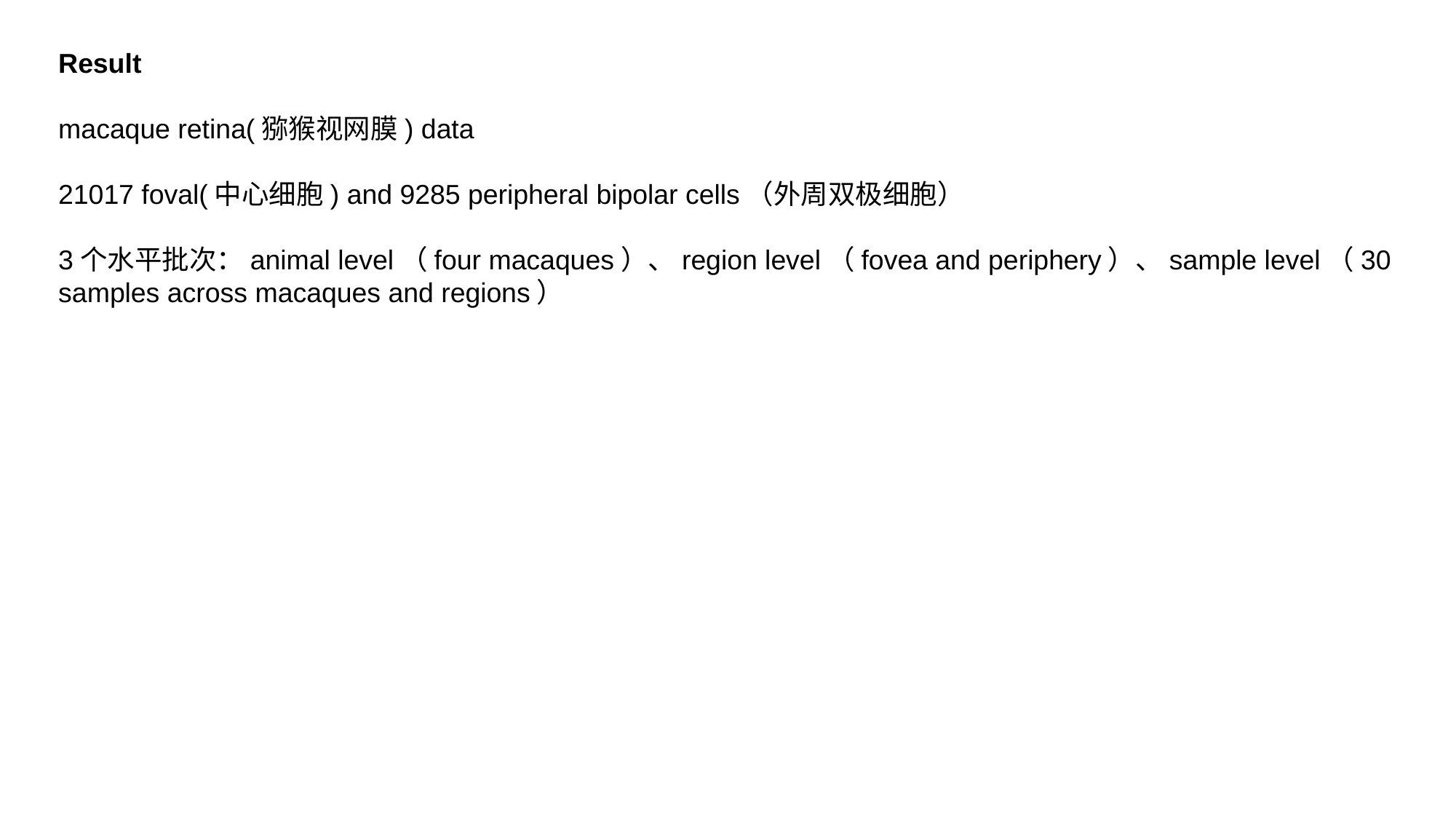

Result

macaque retina(猕猴视网膜) data

21017 foval(中心细胞) and 9285 peripheral bipolar cells（外周双极细胞）

3个水平批次：animal level（four macaques）、region level（fovea and periphery）、sample level（30 samples across macaques and regions）